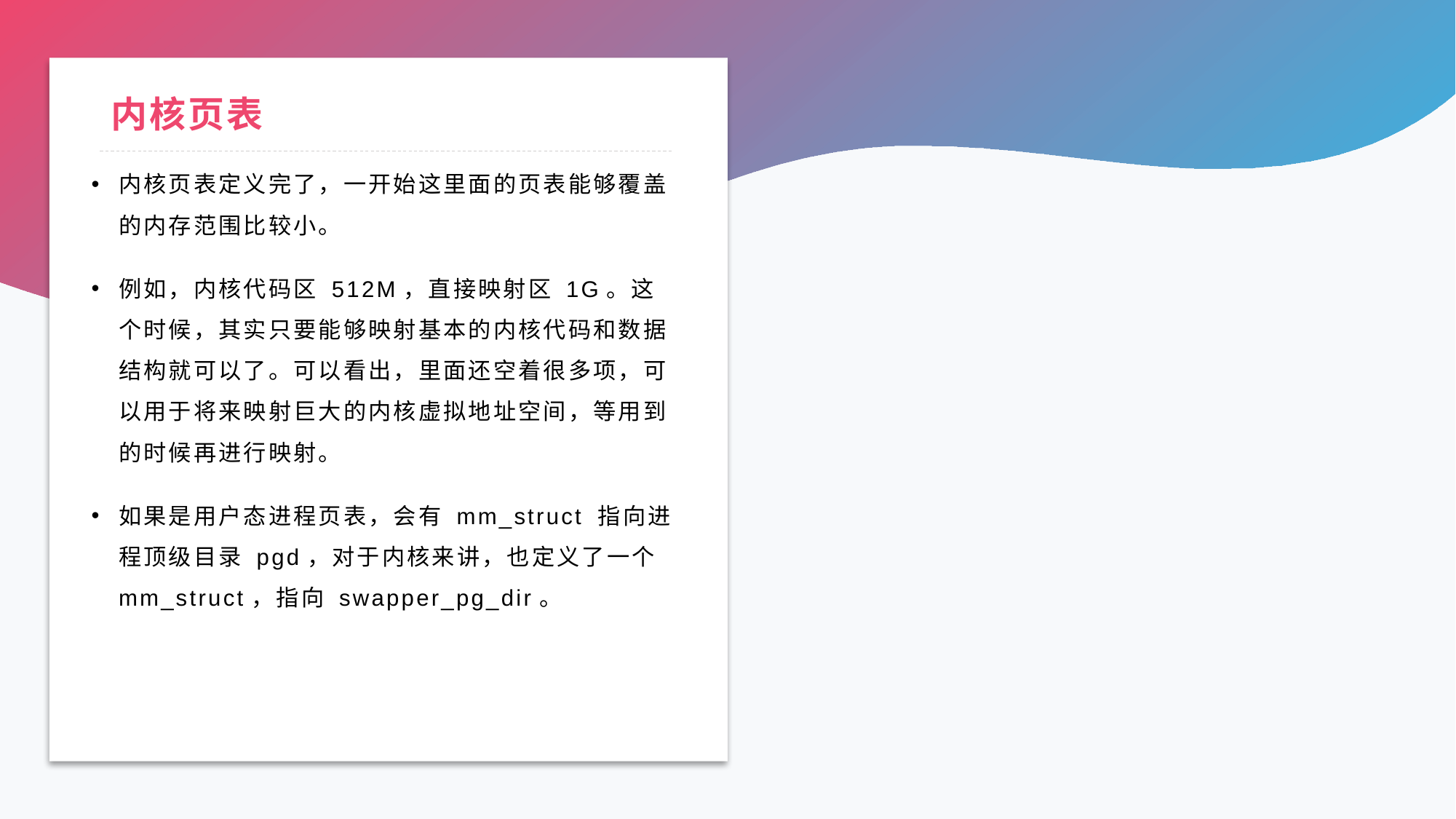

# 内核页表
内核页表定义完了，一开始这里面的页表能够覆盖的内存范围比较小。
例如，内核代码区 512M，直接映射区 1G。这个时候，其实只要能够映射基本的内核代码和数据结构就可以了。可以看出，里面还空着很多项，可以用于将来映射巨大的内核虚拟地址空间，等用到的时候再进行映射。
如果是用户态进程页表，会有 mm_struct 指向进程顶级目录 pgd，对于内核来讲，也定义了一个 mm_struct，指向 swapper_pg_dir。